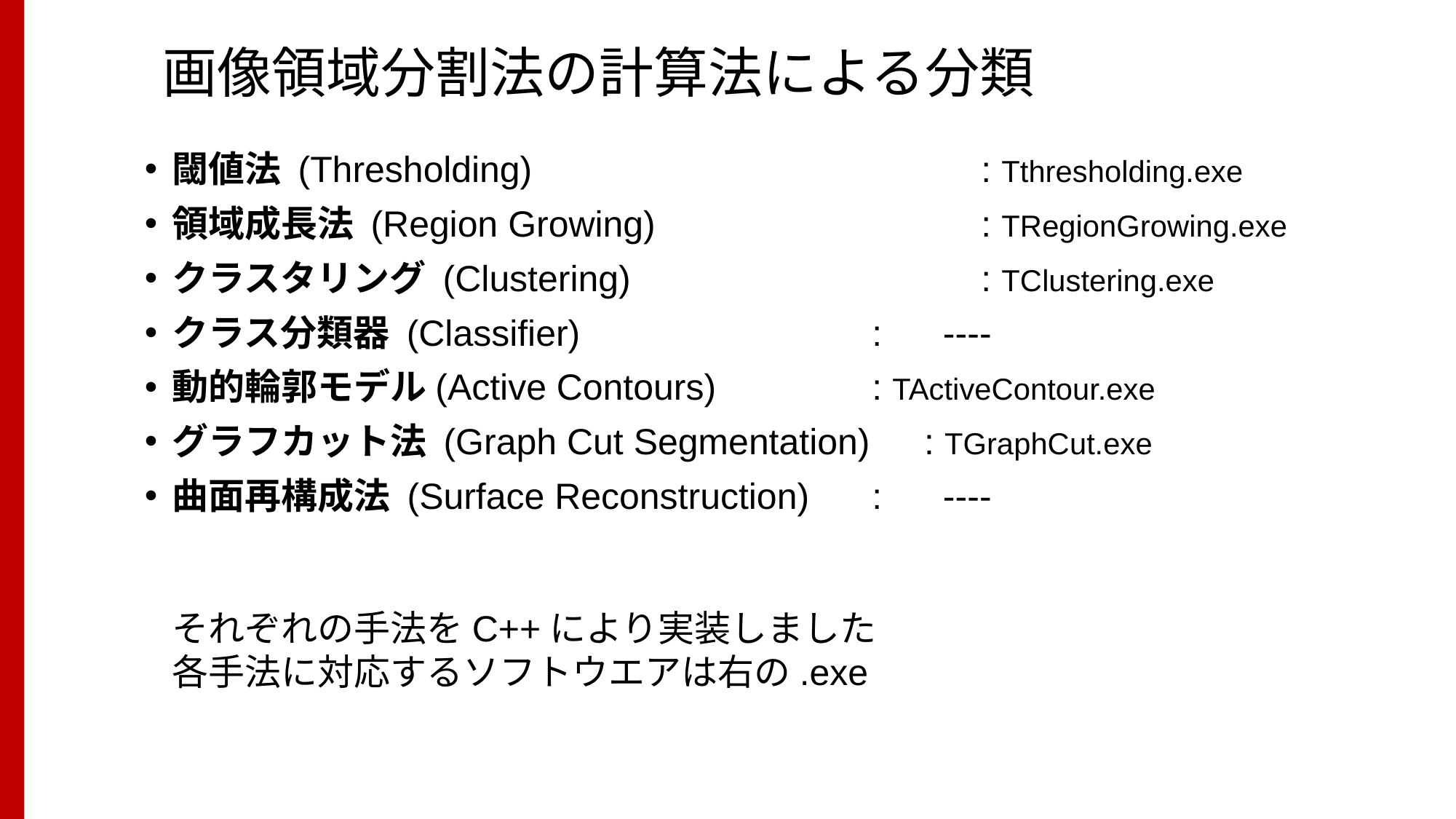

# 画像領域分割法の計算法による分類
閾値法 (Thresholding)				　: Tthresholding.exe
領域成長法 (Region Growing)			　: TRegionGrowing.exe
クラスタリング (Clustering)			　: TClustering.exe
クラス分類器 (Classifier)			　:      ----
動的輪郭モデル(Active Contours)		　: TActiveContour.exe
グラフカット法 (Graph Cut Segmentation)　: TGraphCut.exe
曲面再構成法 (Surface Reconstruction)	　:      ----
それぞれの手法をC++により実装しました
各手法に対応するソフトウエアは右の.exe
閾値法 (Thresholding)				　: Tthresholding.exe
領域成長法 (Region Growing)			　: TRegionGrowing.exe
クラスタリング (Clustering)			　: TClustering.exe
クラス分類器 (Classifier)			　:      ----
動的輪郭モデル(Active Contours)		　: TActiveContour.exe
グラフカット法 (Graph Cut Segmentation)　: TGraphCut.exe
曲面再構成法 (Surface Reconstruction)	　: TSurfaceReconstruction.exe

※ 上記の各手法が独自の研究分野を築くほど広がりを持つ
　　　 例) Otsu et. al. 1975. ヒストグラムを用いた閾値法 の引用数 12643
　　　 例) Kass et. al. 1988. Active Contourの最初の論文の引用数 14843
　　　 例) Boykov et. al. 2001. Graph Cut法の初期の論文の引用数 3764
                                                              ※ Google scholar (2013年7月時点)

※ 上記の分類間をまたぐ手法や上記の分類に入らない手法も存在